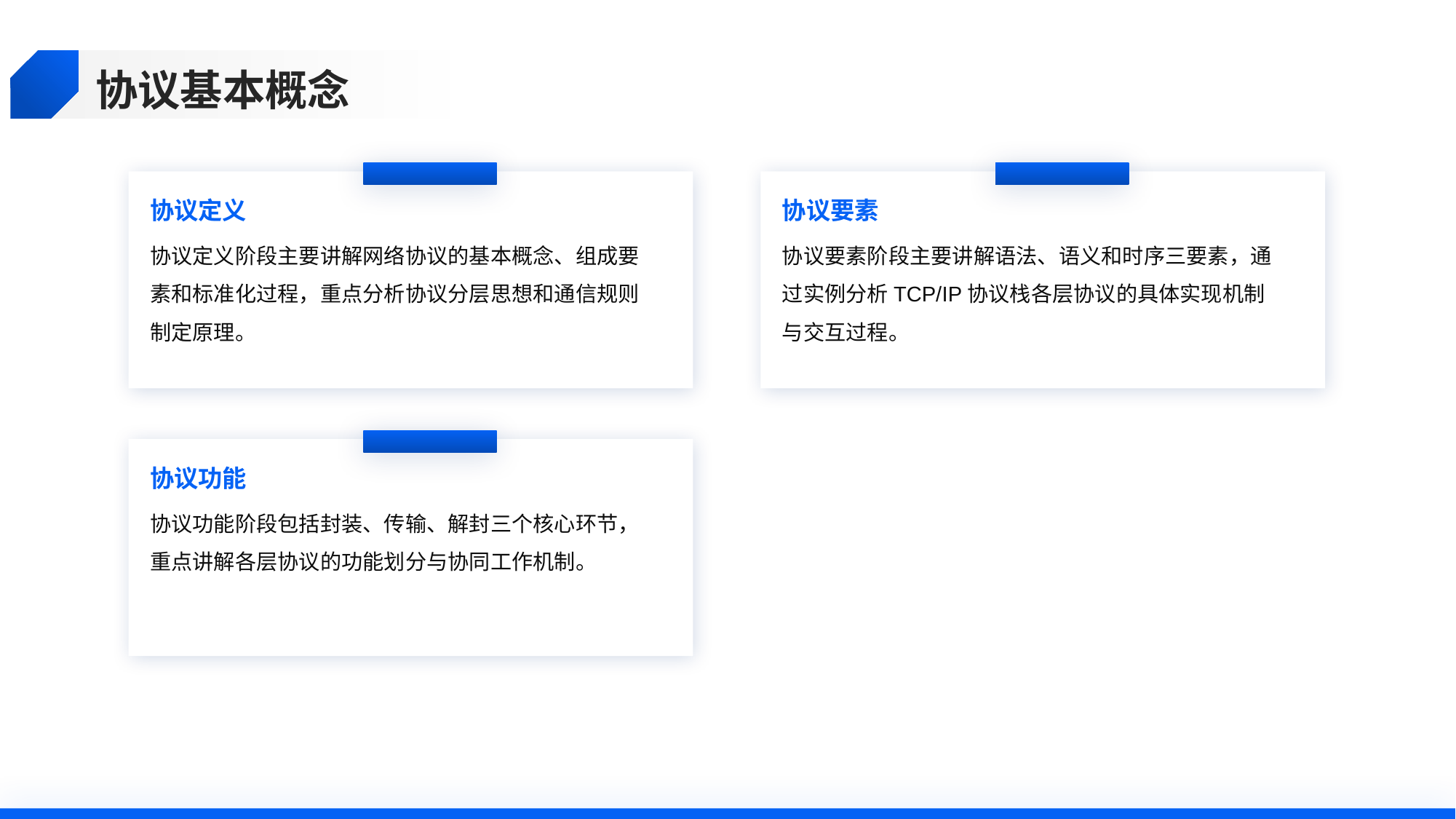

协议基本概念

协议定义
协议要素
协议定义阶段主要讲解网络协议的基本概念、组成要素和标准化过程，重点分析协议分层思想和通信规则制定原理。
协议要素阶段主要讲解语法、语义和时序三要素，通过实例分析TCP/IP协议栈各层协议的具体实现机制与交互过程。

协议功能
协议功能阶段包括封装、传输、解封三个核心环节，重点讲解各层协议的功能划分与协同工作机制。